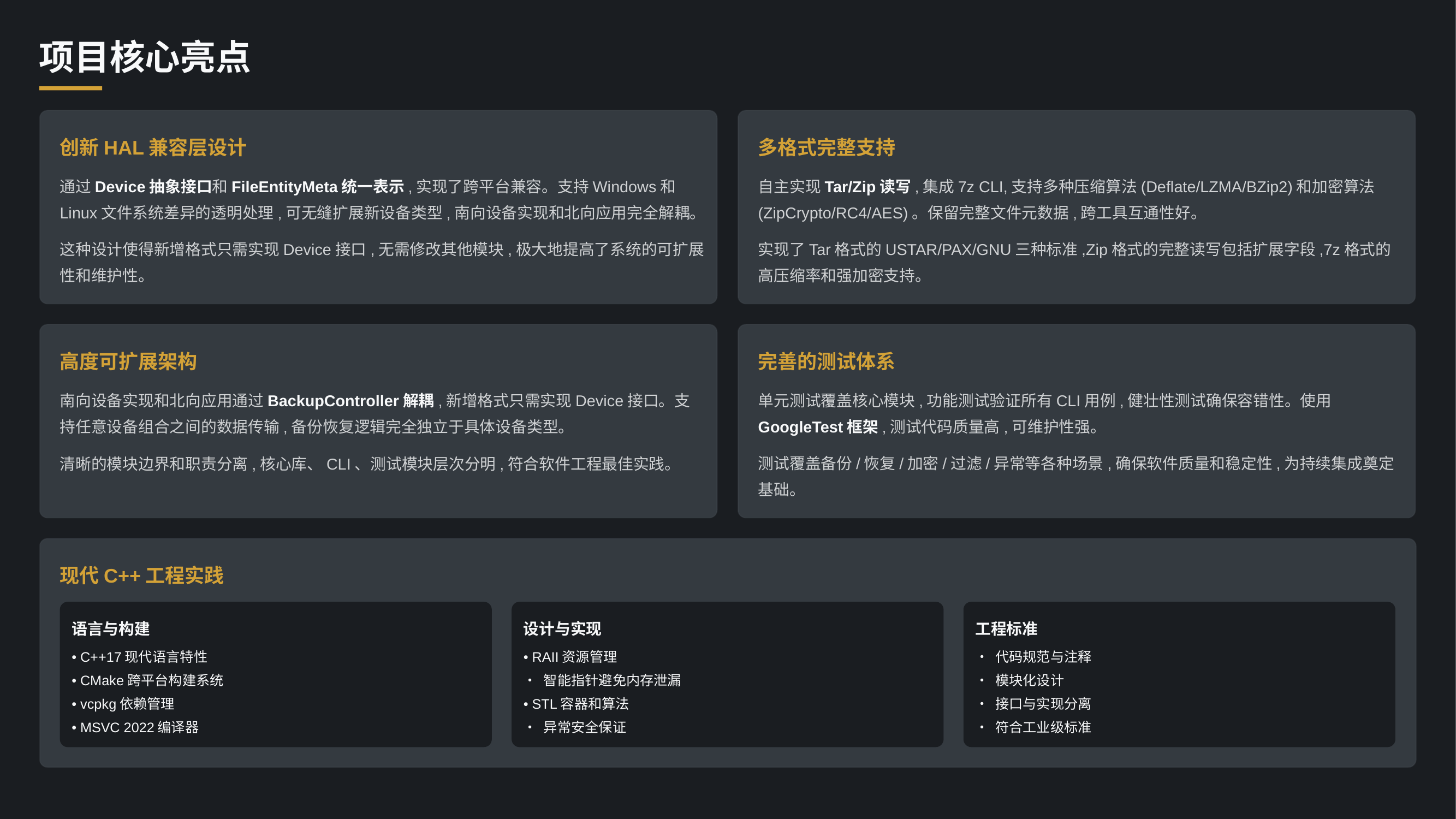

项目核心亮点

创新HAL兼容层设计
多格式完整支持
通过Device抽象接口和FileEntityMeta统一表示,实现了跨平台兼容。支持Windows和Linux文件系统差异的透明处理,可无缝扩展新设备类型,南向设备实现和北向应用完全解耦。
自主实现Tar/Zip读写,集成7z CLI,支持多种压缩算法(Deflate/LZMA/BZip2)和加密算法(ZipCrypto/RC4/AES)。保留完整文件元数据,跨工具互通性好。
这种设计使得新增格式只需实现Device接口,无需修改其他模块,极大地提高了系统的可扩展性和维护性。
实现了Tar格式的USTAR/PAX/GNU三种标准,Zip格式的完整读写包括扩展字段,7z格式的高压缩率和强加密支持。

高度可扩展架构
完善的测试体系
南向设备实现和北向应用通过BackupController解耦,新增格式只需实现Device接口。支持任意设备组合之间的数据传输,备份恢复逻辑完全独立于具体设备类型。
单元测试覆盖核心模块,功能测试验证所有CLI用例,健壮性测试确保容错性。使用GoogleTest框架,测试代码质量高,可维护性强。
清晰的模块边界和职责分离,核心库、CLI、测试模块层次分明,符合软件工程最佳实践。
测试覆盖备份/恢复/加密/过滤/异常等各种场景,确保软件质量和稳定性,为持续集成奠定基础。

现代C++工程实践

语言与构建
设计与实现
工程标准
• C++17现代语言特性
• RAII资源管理
• 代码规范与注释
• CMake跨平台构建系统
• 智能指针避免内存泄漏
• 模块化设计
• vcpkg依赖管理
• STL容器和算法
• 接口与实现分离
• MSVC 2022编译器
• 异常安全保证
• 符合工业级标准